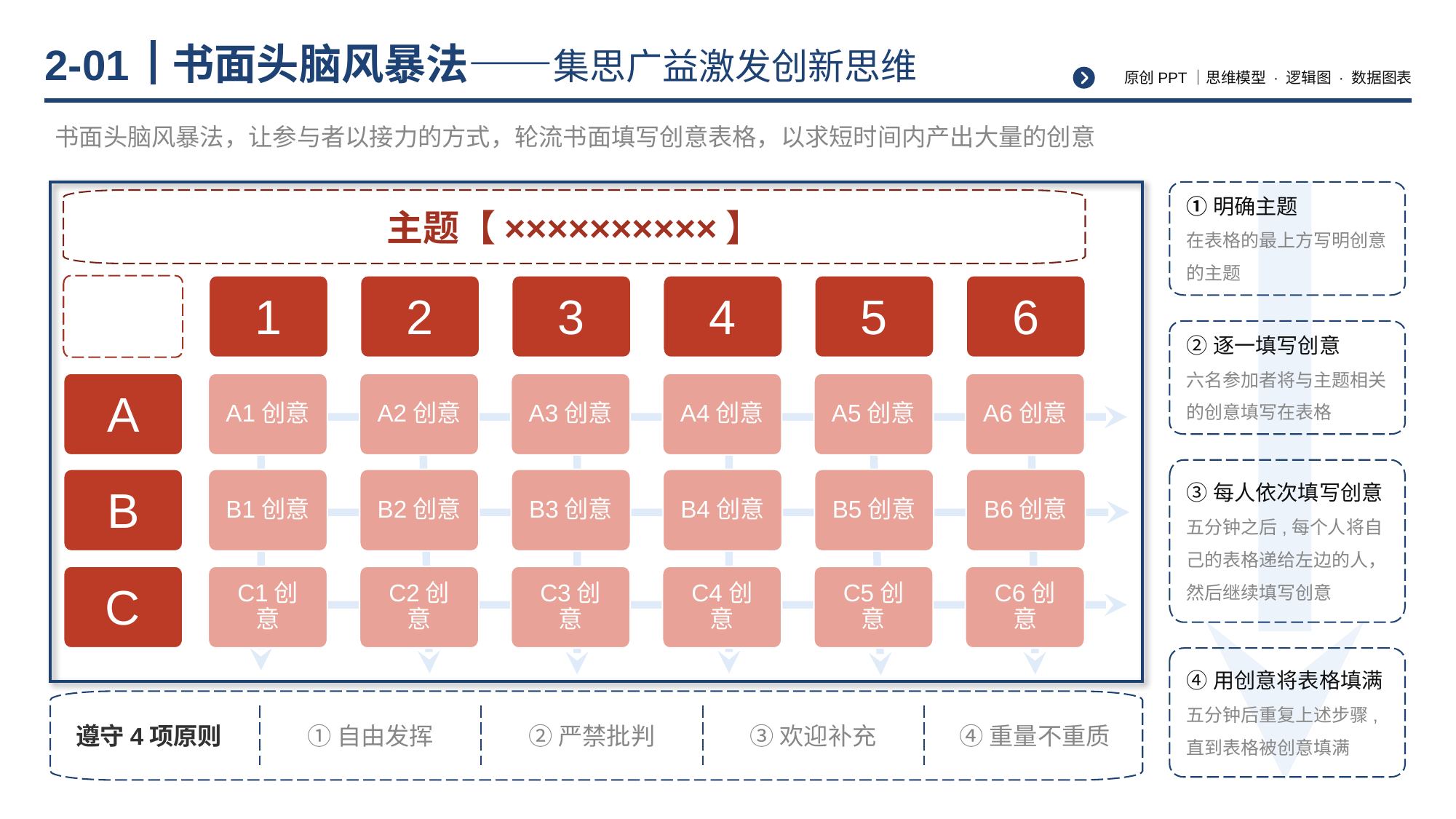

# 书面头脑风暴法——集思广益激发创新思维
2-01
书面头脑风暴法，让参与者以接力的方式，轮流书面填写创意表格，以求短时间内产出大量的创意

主题【××××××××××】

1
2
3
4
5
6
A
A1创意
A2创意
A3创意
A4创意
A5创意
A6创意

B
B1创意
B2创意
B3创意
B4创意
B5创意
B6创意
C
C1创意
C2创意
C3创意
C4创意
C5创意
C6创意
①明确主题
在表格的最上方写明创意的主题
②逐一填写创意
六名参加者将与主题相关的创意填写在表格
③每人依次填写创意
五分钟之后,每个人将自己的表格递给左边的人，然后继续填写创意
④用创意将表格填满
五分钟后重复上述步骤,直到表格被创意填满
遵守4项原则
①自由发挥
②严禁批判
③欢迎补充
④重量不重质